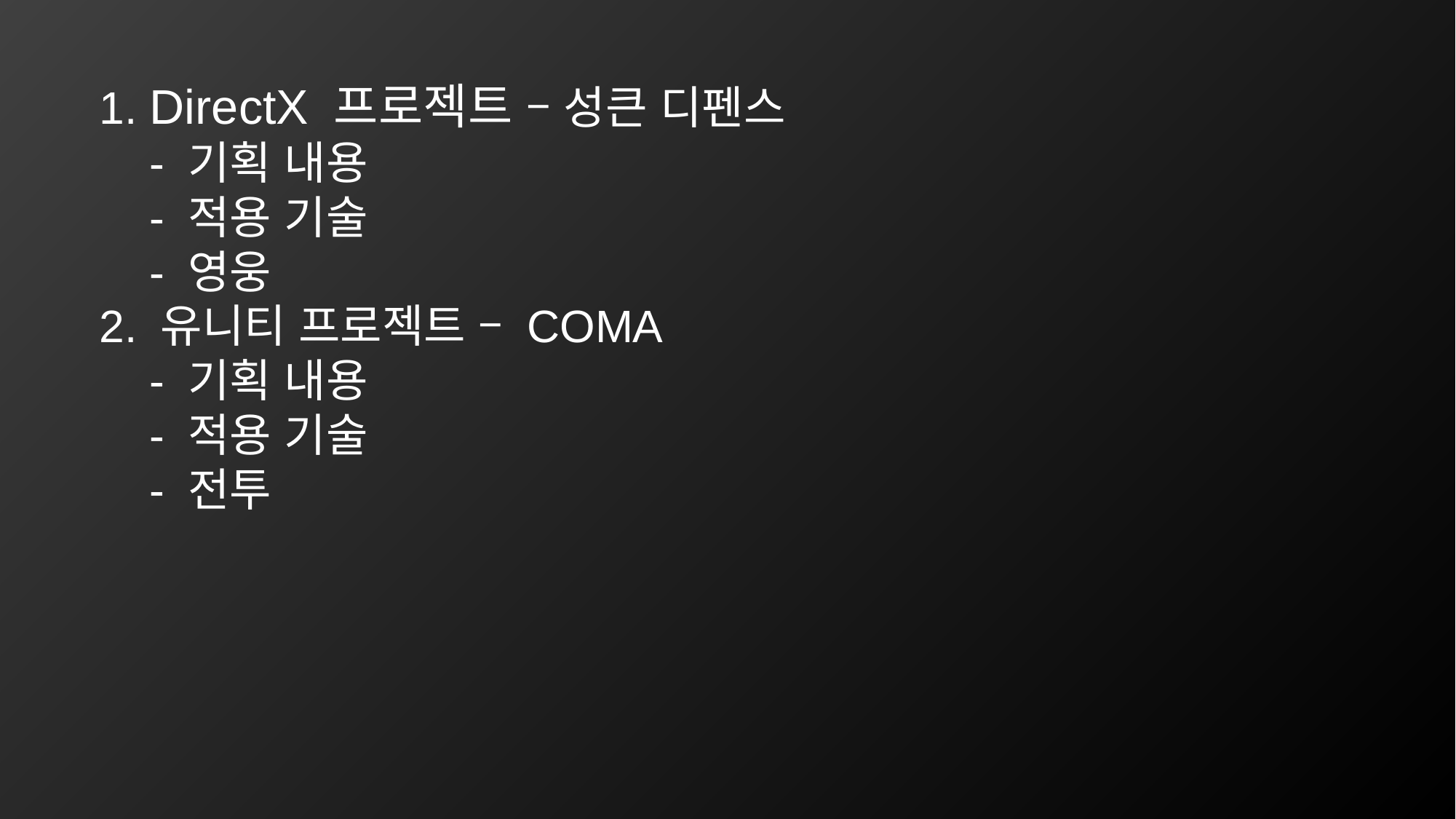

1. DirectX 프로젝트 – 성큰 디펜스
    - 기획 내용
    - 적용 기술
    - 영웅
2. 유니티 프로젝트 – COMA
    - 기획 내용
    - 적용 기술
    - 전투